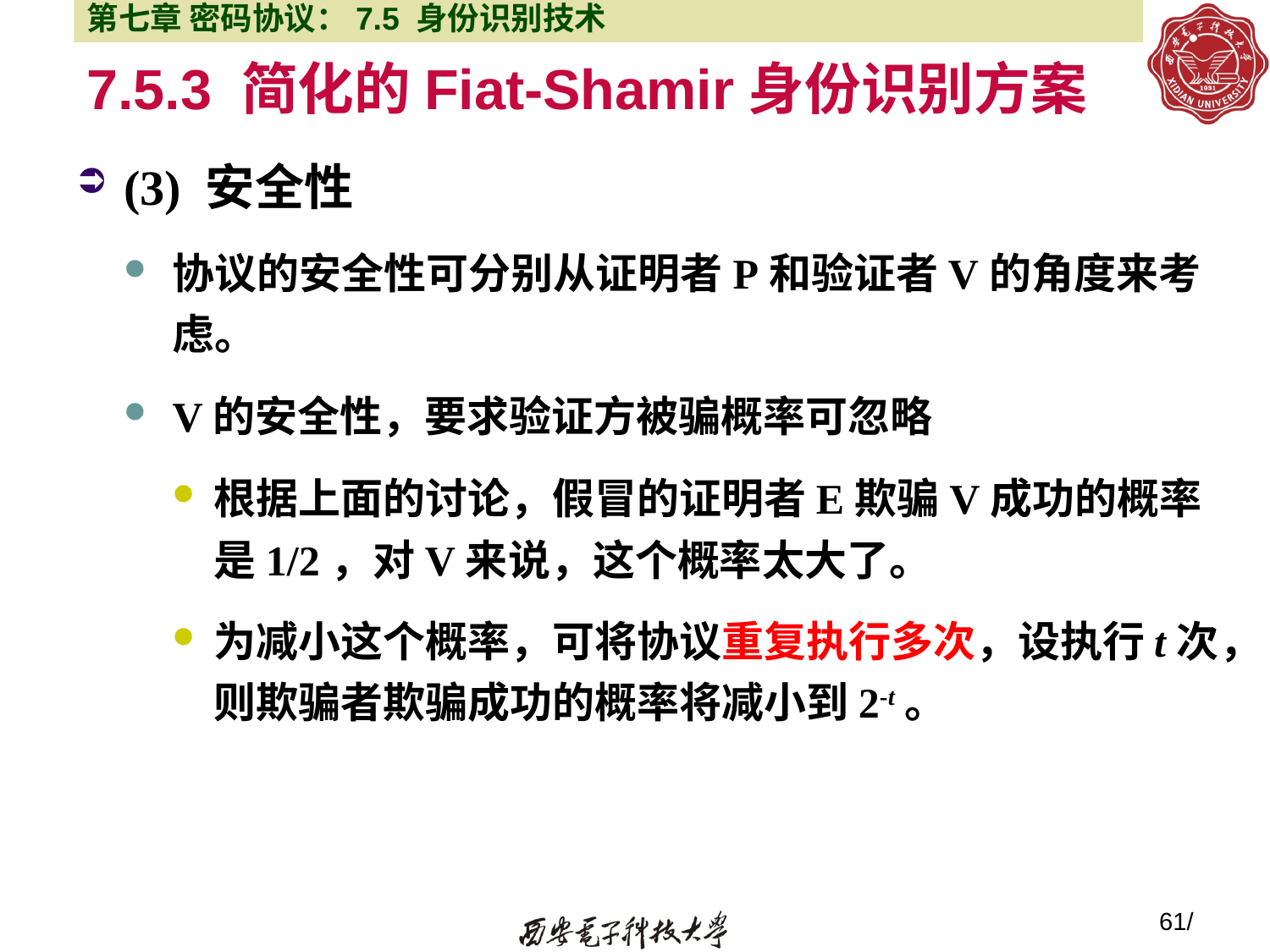

第七章 密码协议：7.5 身份识别技术
# 7.5.3 简化的Fiat-Shamir身份识别方案
(3) 安全性
协议的安全性可分别从证明者P和验证者V的角度来考虑。
V的安全性，要求验证方被骗概率可忽略
根据上面的讨论，假冒的证明者E欺骗V成功的概率是1/2，对V来说，这个概率太大了。
为减小这个概率，可将协议重复执行多次，设执行t次，则欺骗者欺骗成功的概率将减小到2-t。
61/